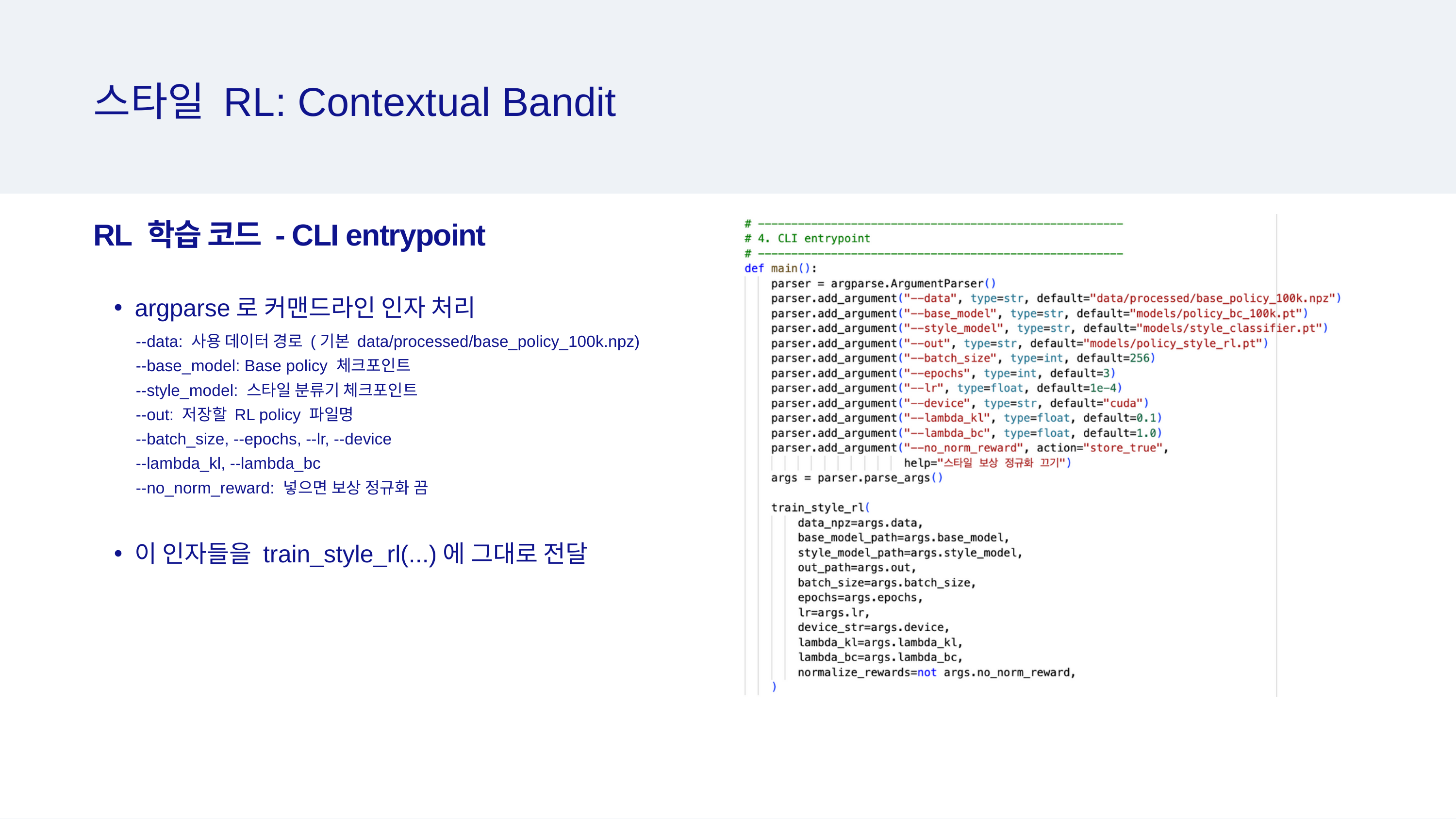

스타일 RL: Contextual Bandit

RL 학습 코드 - CLI entrypoint

argparse로 커맨드라인 인자 처리
--data: 사용 데이터 경로 (기본 data/processed/base_policy_100k.npz)
--base_model: Base policy 체크포인트
--style_model: 스타일 분류기 체크포인트
--out: 저장할 RL policy 파일명
--batch_size, --epochs, --lr, --device
--lambda_kl, --lambda_bc
--no_norm_reward: 넣으면 보상 정규화 끔
이 인자들을 train_style_rl(...)에 그대로 전달